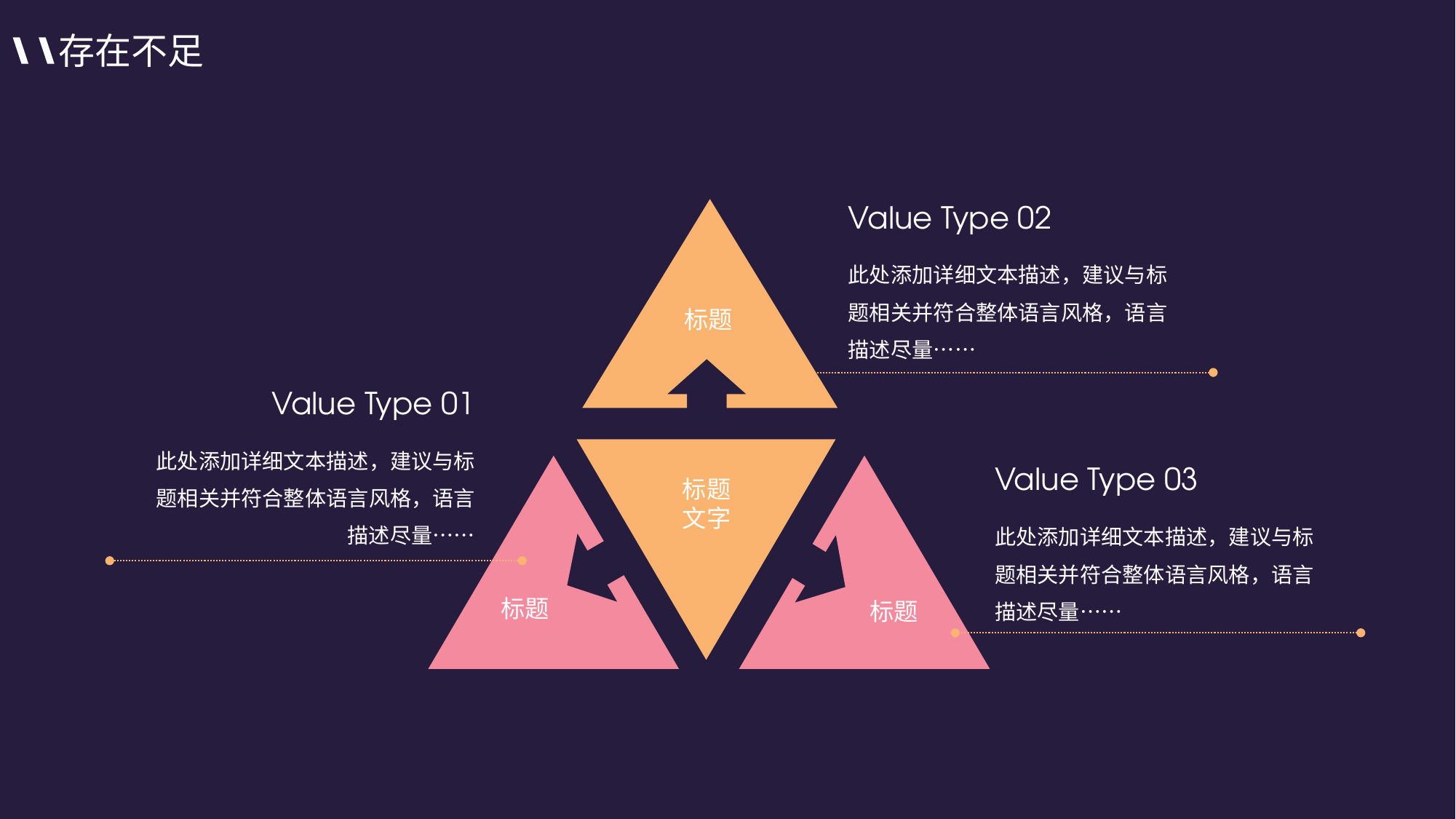

存在不足

标题
Value Type 02
此处添加详细文本描述，建议与标题相关并符合整体语言风格，语言描述尽量……
Value Type 01
此处添加详细文本描述，建议与标题相关并符合整体语言风格，语言描述尽量……

标题
文字

标题

标题
Value Type 03
此处添加详细文本描述，建议与标题相关并符合整体语言风格，语言描述尽量……